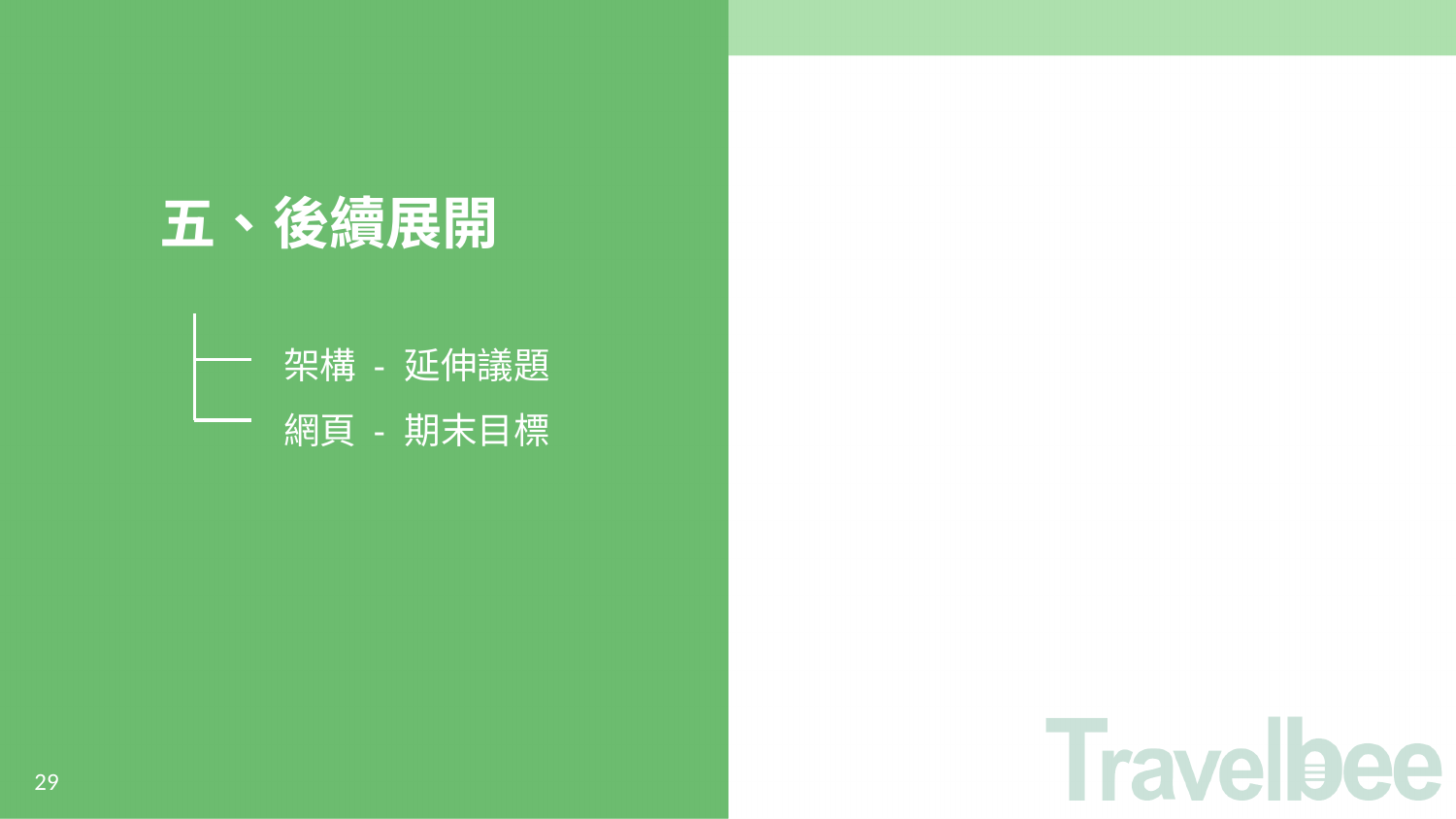

五、後續展開
架構 - 延伸議題
網頁 - 期末目標

29